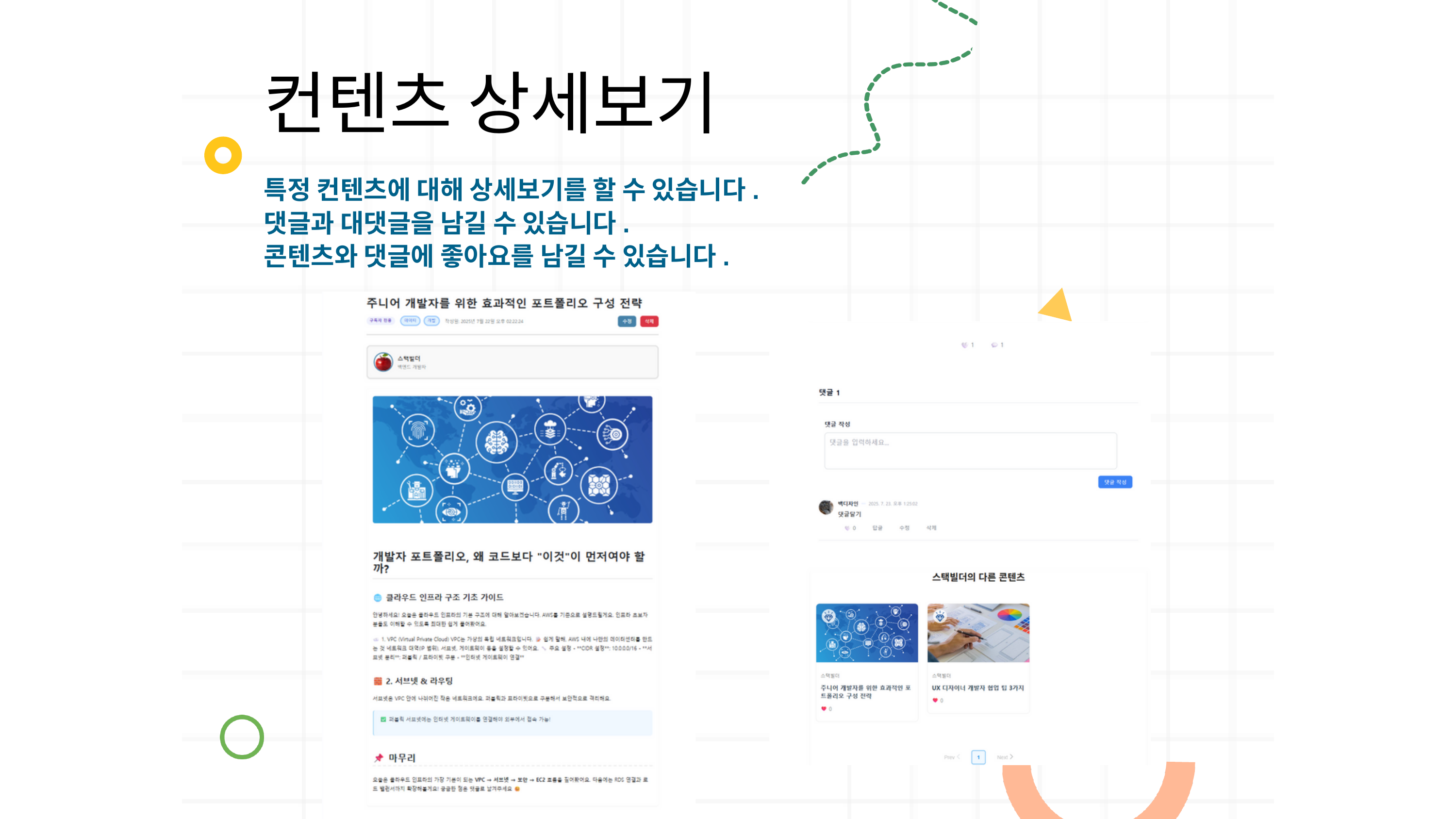

컨텐츠 상세보기

특정 컨텐츠에 대해 상세보기를 할 수 있습니다.
댓글과 대댓글을 남길 수 있습니다.
콘텐츠와 댓글에 좋아요를 남길 수 있습니다.